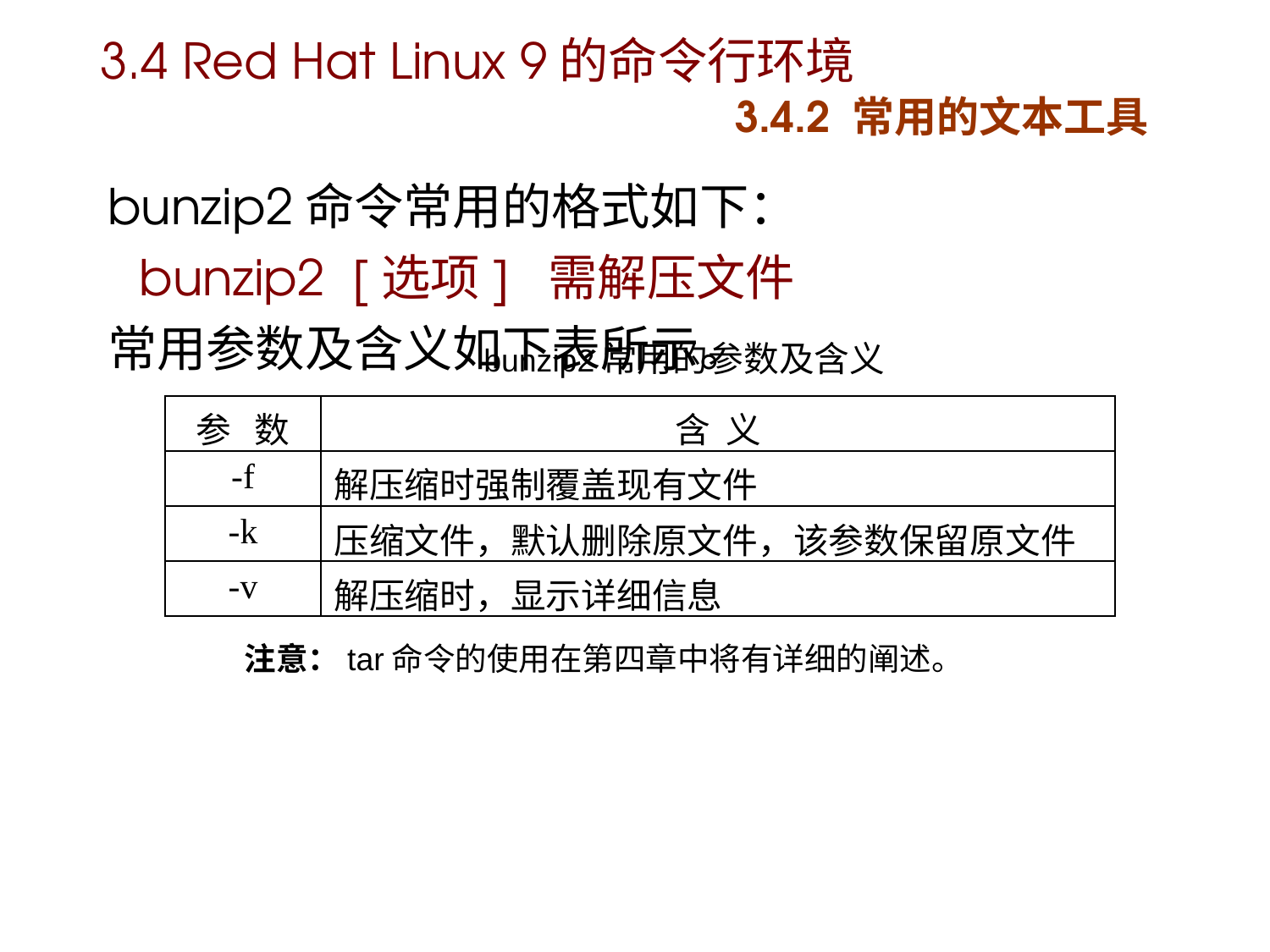

# 3.4 Red Hat Linux 9的命令行环境 3.4.2 常用的文本工具
bunzip2命令常用的格式如下：
	bunzip2  [选项]  需解压文件
常用参数及含义如下表所示。
 bunzip2常用的参数及含义
| 参 数 | 含 义 |
| --- | --- |
| -f | 解压缩时强制覆盖现有文件 |
| -k | 压缩文件，默认删除原文件，该参数保留原文件 |
| -v | 解压缩时，显示详细信息 |
注意：tar命令的使用在第四章中将有详细的阐述。